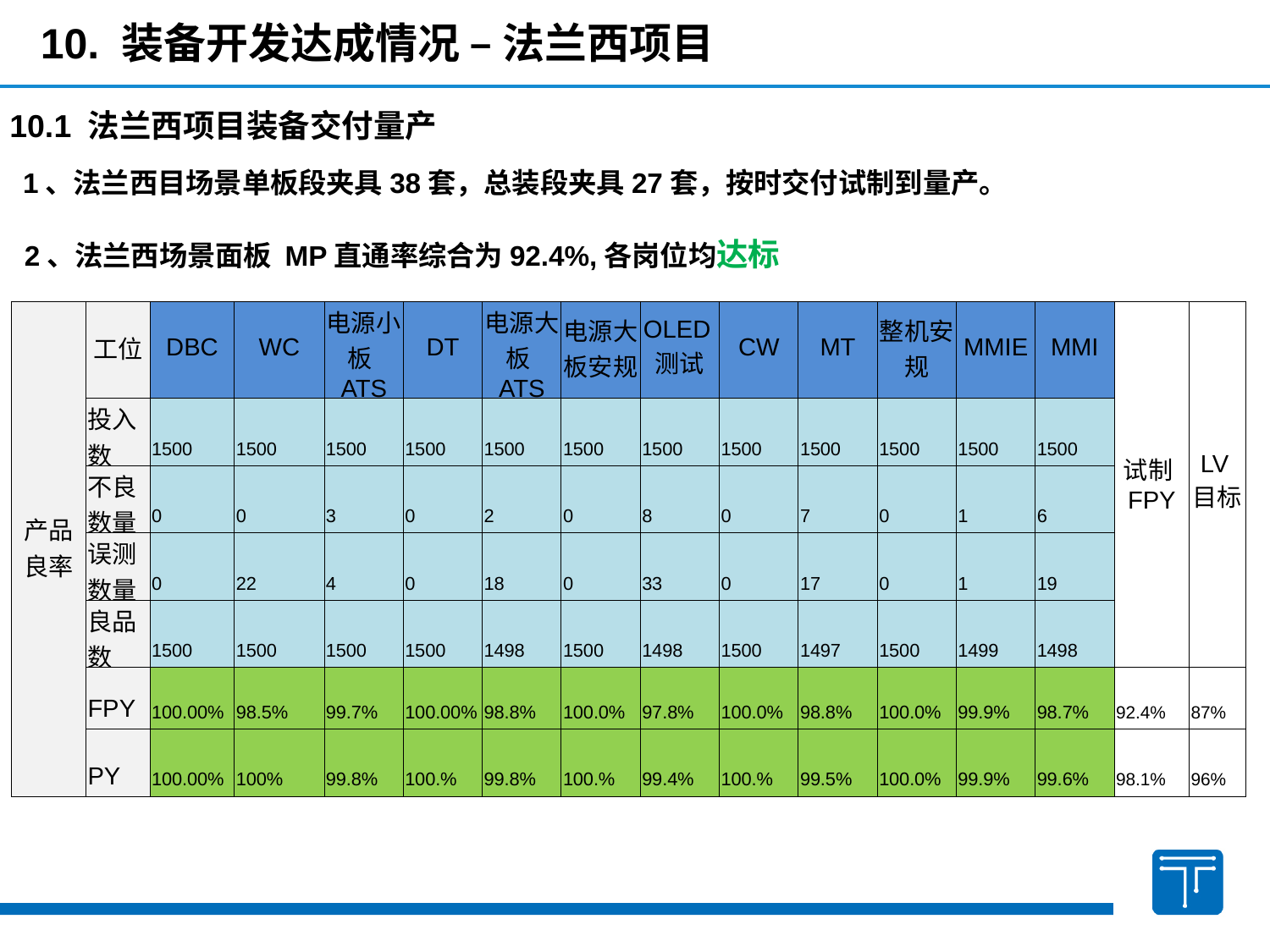

10. 装备开发达成情况 – 法兰西项目
10.1 法兰西项目装备交付量产
1、法兰西目场景单板段夹具38套，总装段夹具27套，按时交付试制到量产。
2、法兰西场景面板 MP直通率综合为92.4%,各岗位均达标
| 产品良率 | 工位 | DBC | WC | 电源小板ATS | DT | 电源大板ATS | 电源大板安规 | OLED测试 | CW | MT | 整机安规 | MMIE | MMI | 试制FPY | LV目标 |
| --- | --- | --- | --- | --- | --- | --- | --- | --- | --- | --- | --- | --- | --- | --- | --- |
|  | 投入数 | 1500 | 1500 | 1500 | 1500 | 1500 | 1500 | 1500 | 1500 | 1500 | 1500 | 1500 | 1500 |  |  |
|  | 不良数量 | 0 | 0 | 3 | 0 | 2 | 0 | 8 | 0 | 7 | 0 | 1 | 6 |  |  |
|  | 误测数量 | 0 | 22 | 4 | 0 | 18 | 0 | 33 | 0 | 17 | 0 | 1 | 19 |  |  |
|  | 良品数 | 1500 | 1500 | 1500 | 1500 | 1498 | 1500 | 1498 | 1500 | 1497 | 1500 | 1499 | 1498 |  |  |
|  | FPY | 100.00% | 98.5% | 99.7% | 100.00% | 98.8% | 100.0% | 97.8% | 100.0% | 98.8% | 100.0% | 99.9% | 98.7% | 92.4% | 87% |
|  | PY | 100.00% | 100% | 99.8% | 100.% | 99.8% | 100.% | 99.4% | 100.% | 99.5% | 100.0% | 99.9% | 99.6% | 98.1% | 96% |